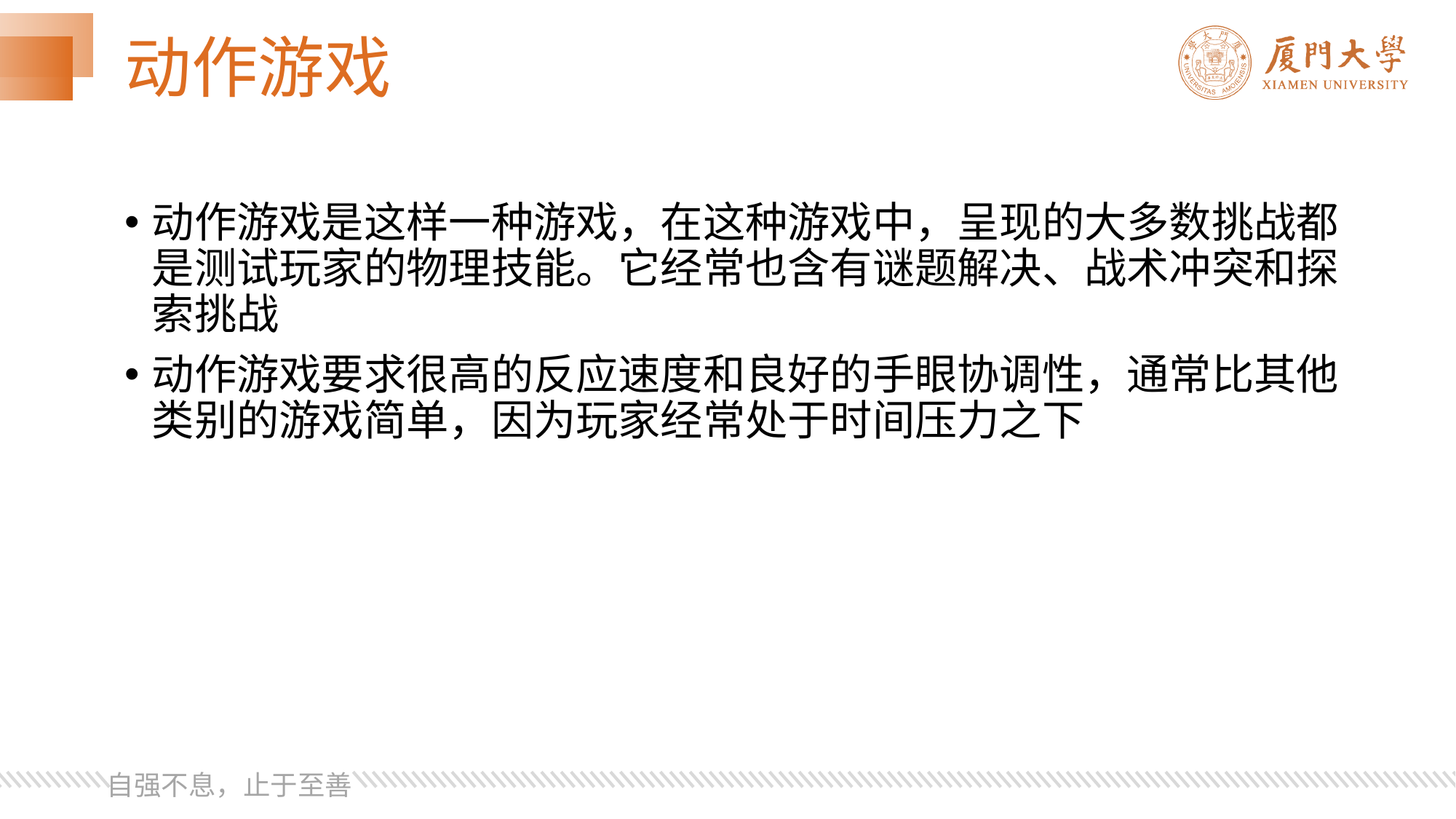

# 动作游戏
动作游戏是这样一种游戏，在这种游戏中，呈现的大多数挑战都是测试玩家的物理技能。它经常也含有谜题解决、战术冲突和探索挑战
动作游戏要求很高的反应速度和良好的手眼协调性，通常比其他类别的游戏简单，因为玩家经常处于时间压力之下